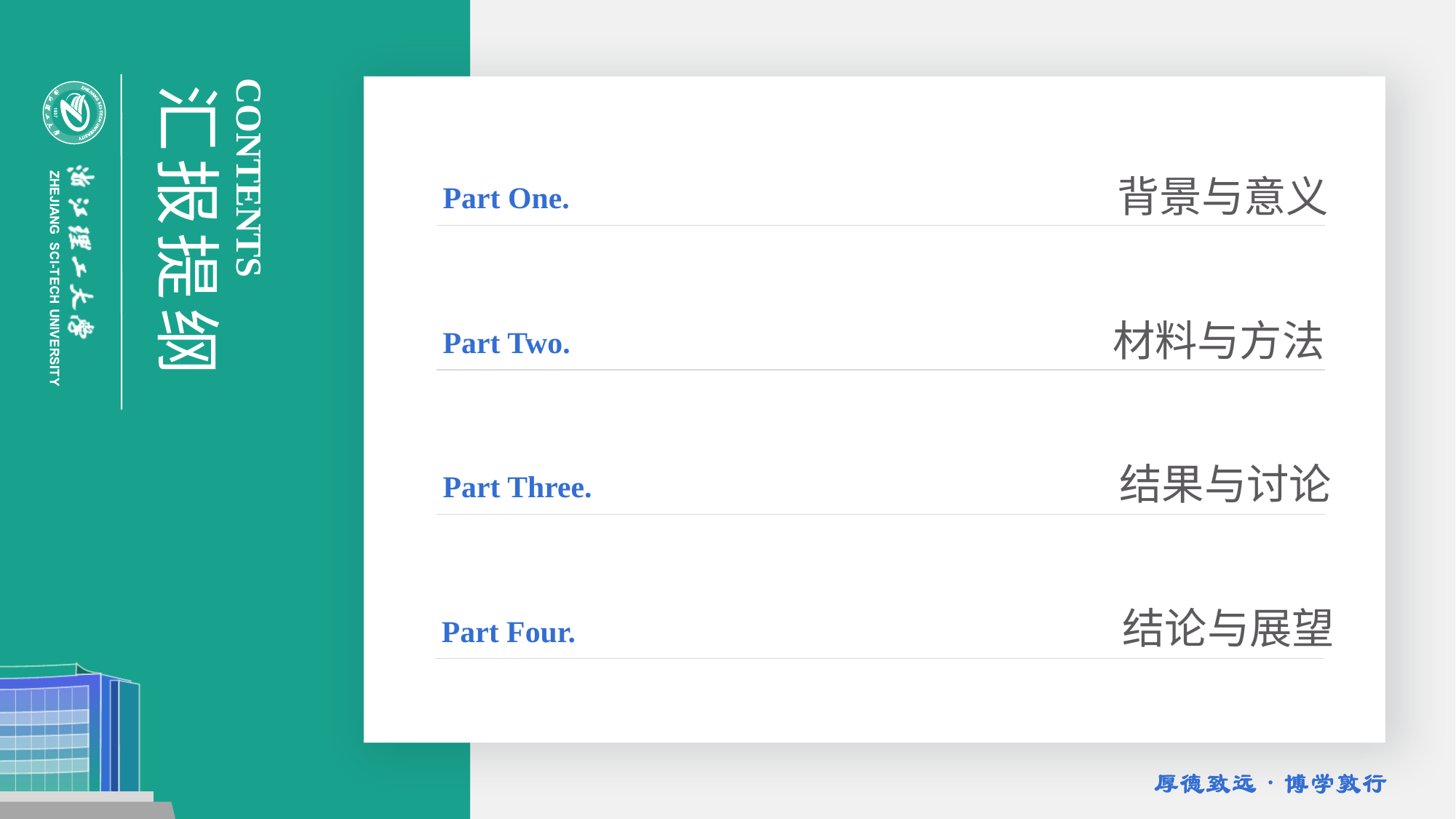

背景与意义
Part One.
材料与方法
Part Two.
结果与讨论
Part Three.
结论与展望
Part Four.